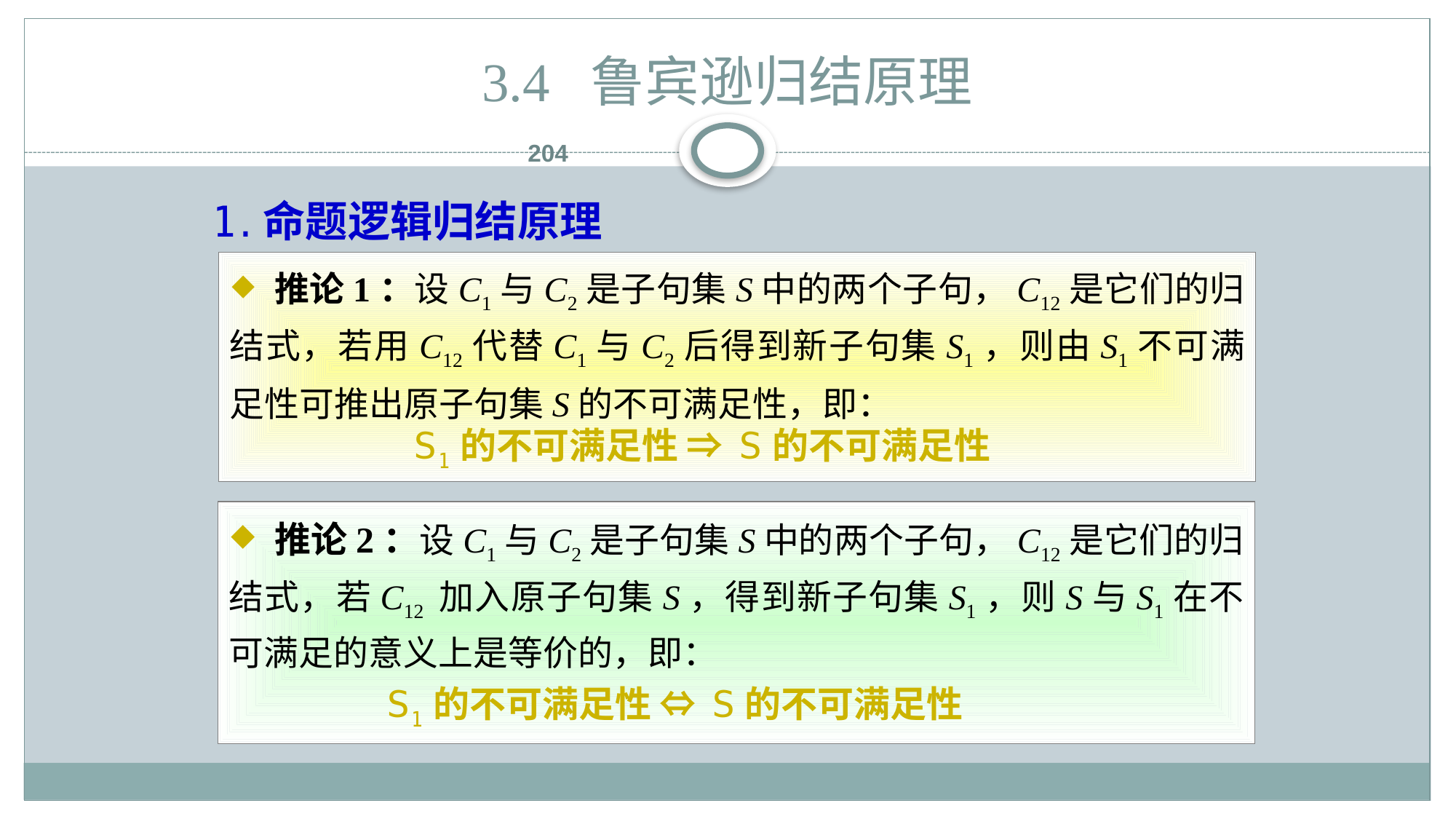

# 3.4  鲁宾逊归结原理
204
1.命题逻辑归结原理
 推论1：设C1与C2是子句集S中的两个子句，C12是它们的归结式，若用C12代替C1与C2后得到新子句集S1，则由S1不可满足性可推出原子句集S的不可满足性，即：

S1的不可满足性 ⇒ S的不可满足性

 推论2：设C1与C2是子句集S中的两个子句，C12是它们的归结式，若C12 加入原子句集S，得到新子句集S1，则S与S1在不可满足的意义上是等价的，即：

S1的不可满足性 ⇔ S的不可满足性